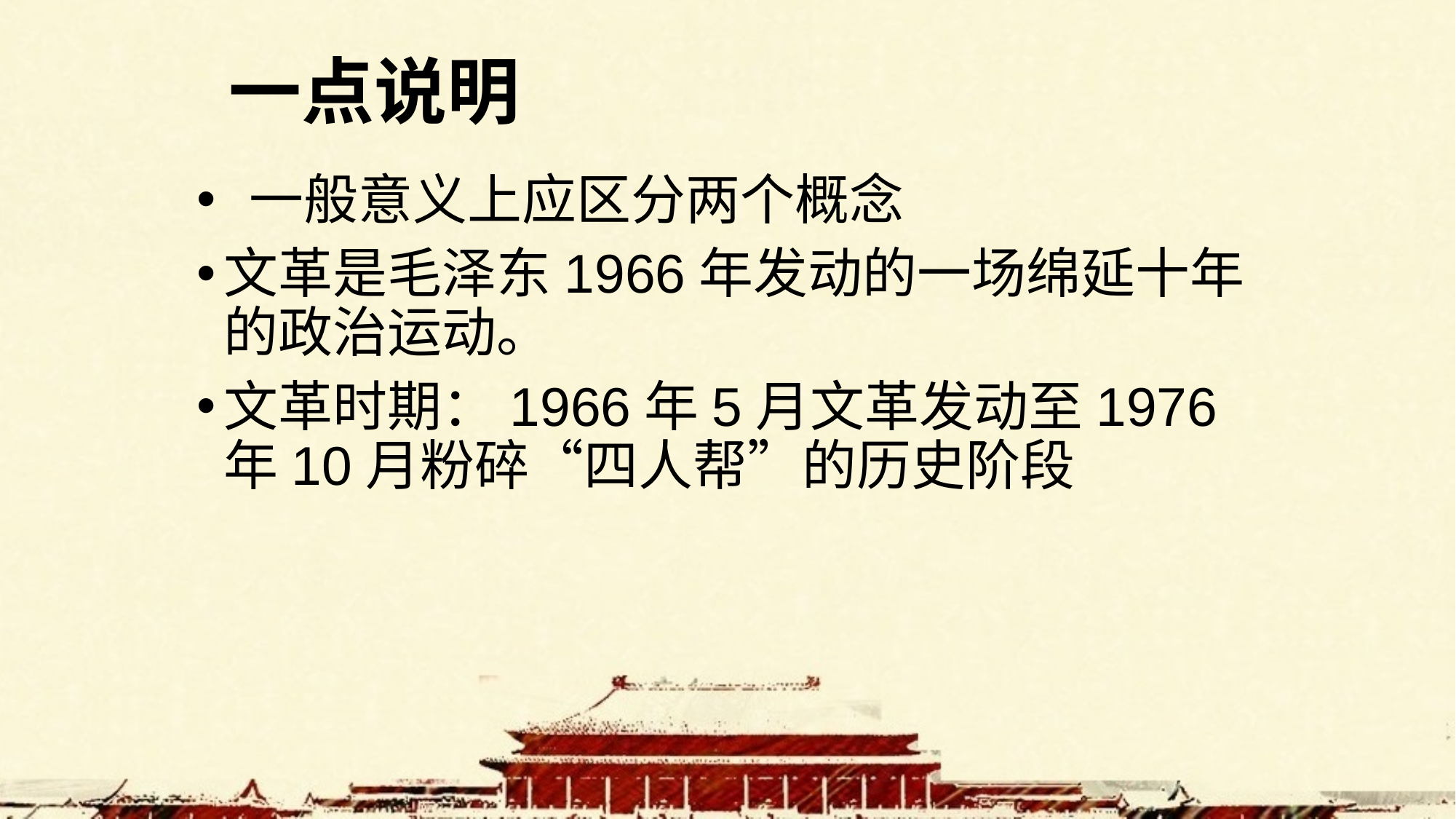

# 一点说明
 一般意义上应区分两个概念
文革是毛泽东1966年发动的一场绵延十年的政治运动。
文革时期：1966年5月文革发动至1976年10月粉碎“四人帮”的历史阶段